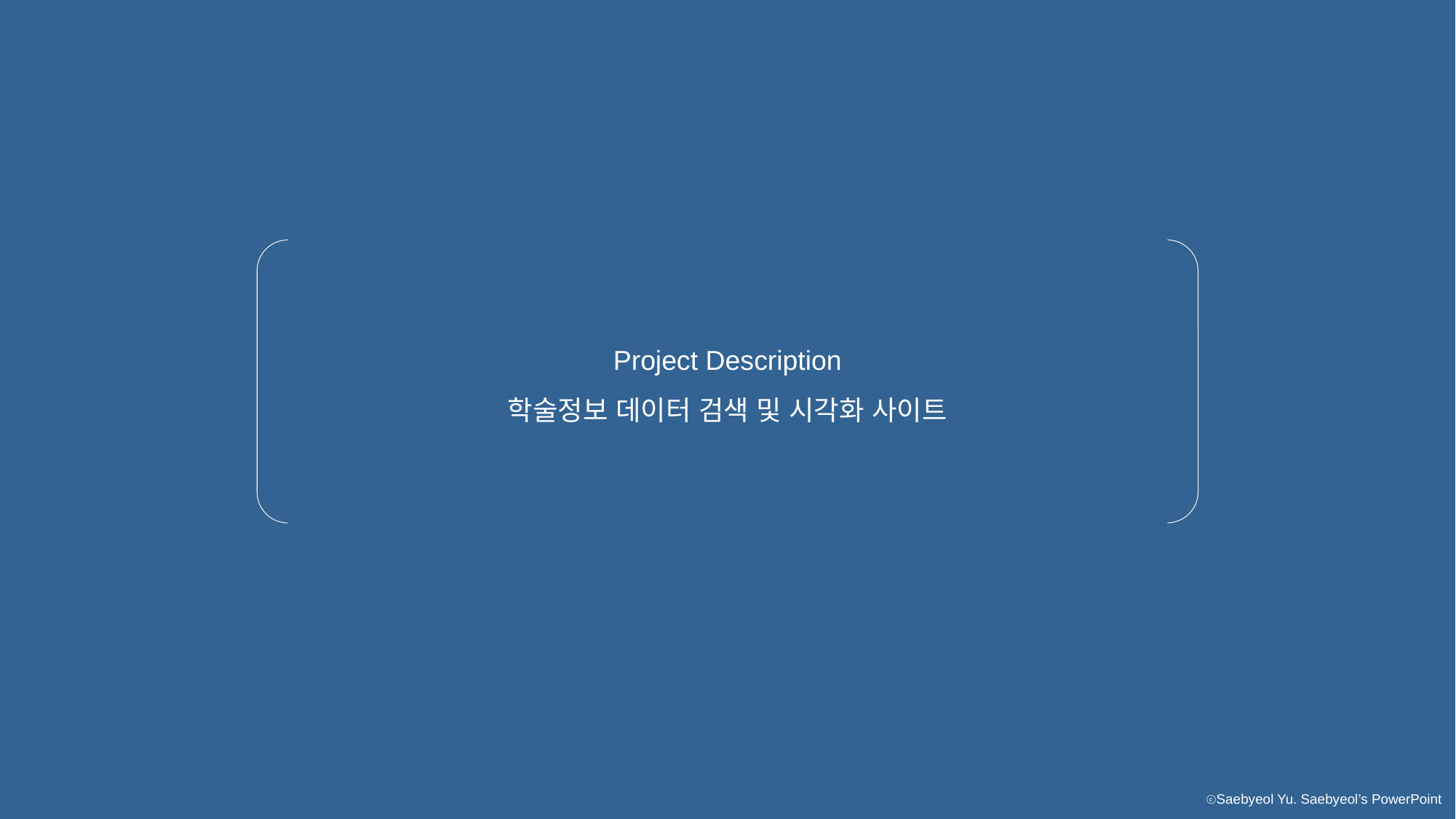

Project Description
학술정보 데이터 검색 및 시각화 사이트